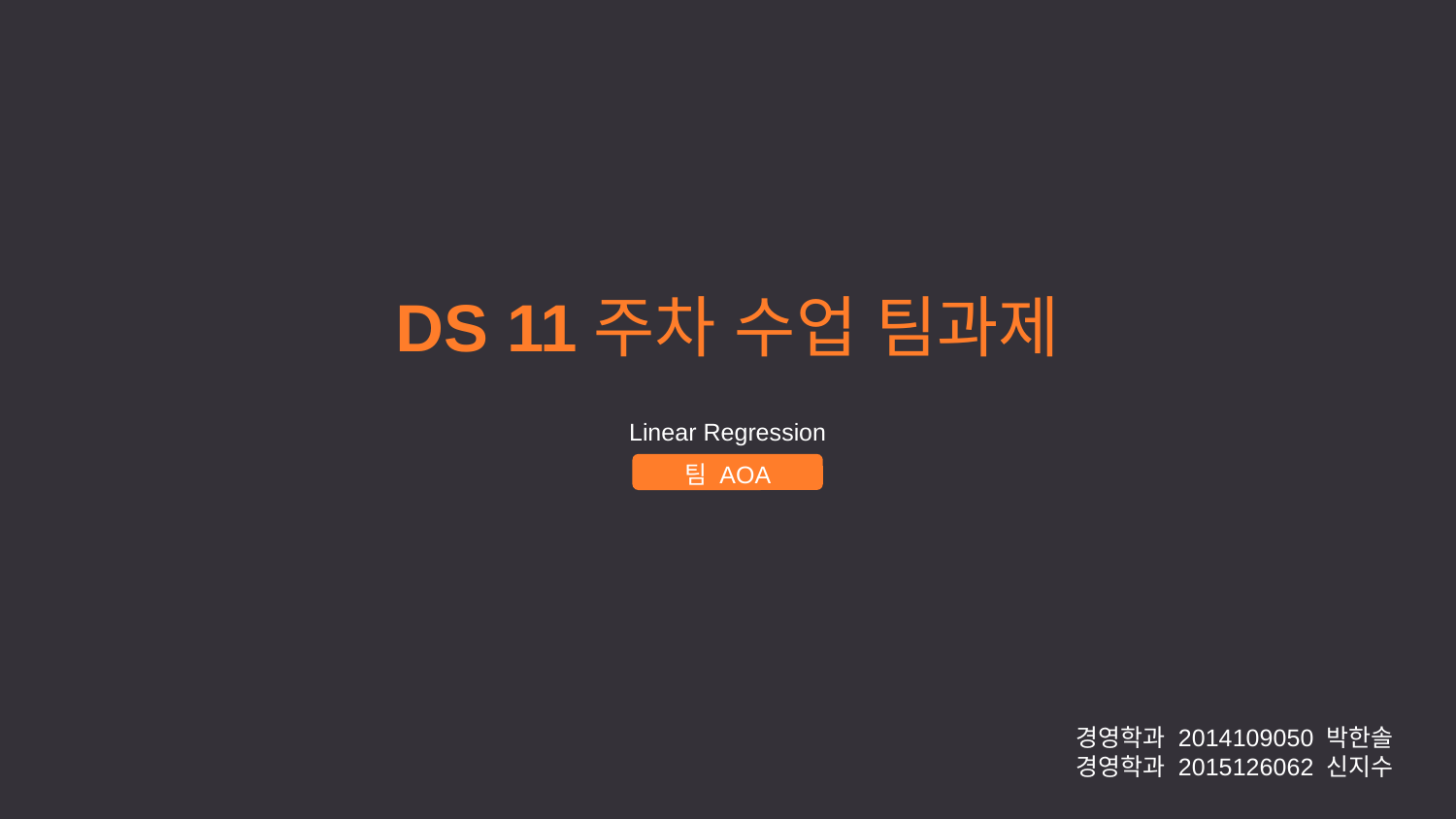

# DS 11주차 수업 팀과제
Linear Regression
팀 AOA

경영학과 2014109050 박한솔
경영학과 2015126062 신지수